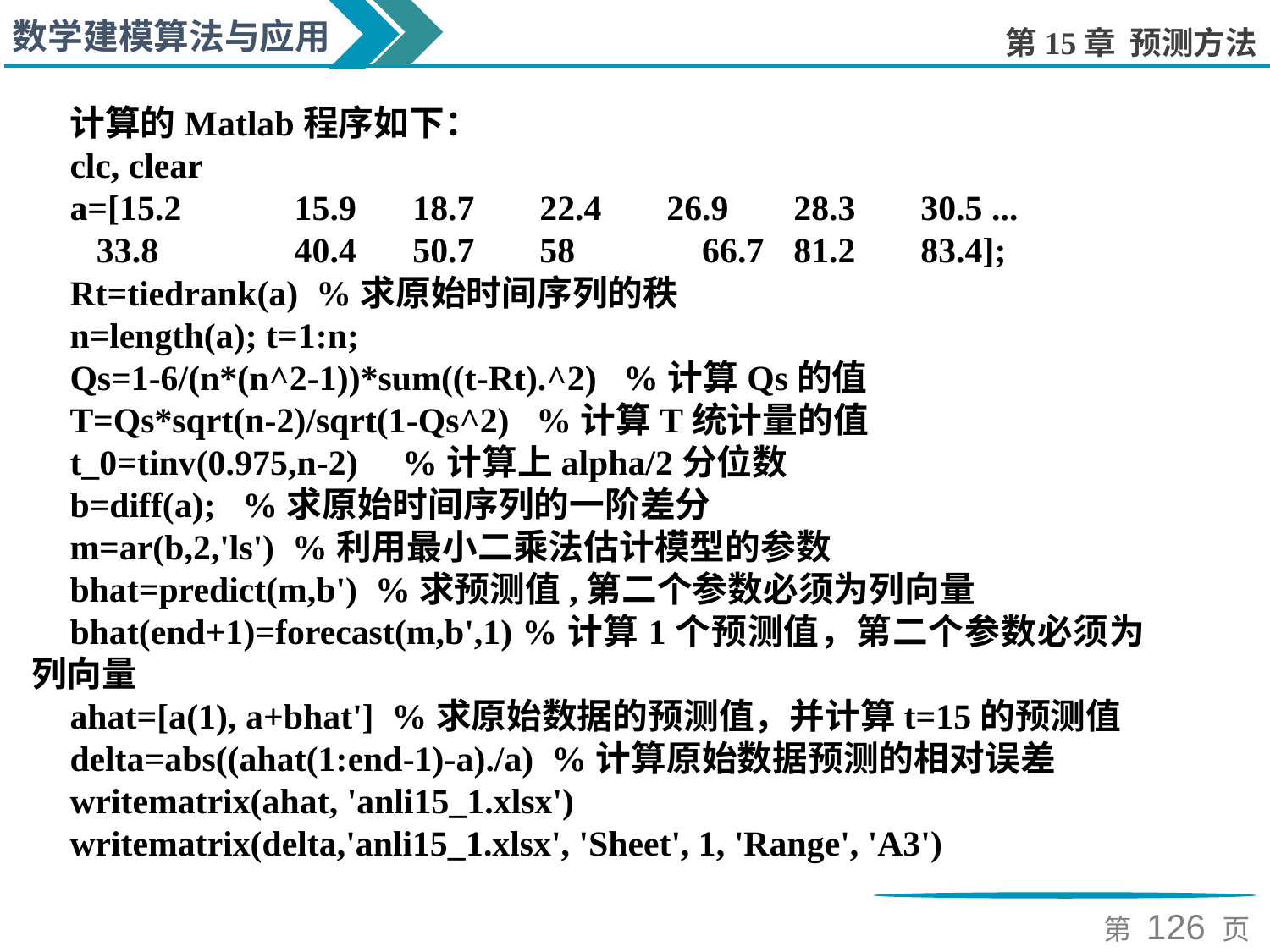

计算的Matlab程序如下：
clc, clear
a=[15.2	 15.9	18.7	22.4	26.9	28.3	30.5 ...
   33.8	 40.4	50.7	58	    66.7	81.2	83.4];
Rt=tiedrank(a)  %求原始时间序列的秩
n=length(a); t=1:n;
Qs=1-6/(n*(n^2-1))*sum((t-Rt).^2)   %计算Qs的值
T=Qs*sqrt(n-2)/sqrt(1-Qs^2)   %计算T统计量的值
t_0=tinv(0.975,n-2)     %计算上alpha/2分位数
b=diff(a);   %求原始时间序列的一阶差分
m=ar(b,2,'ls')  %利用最小二乘法估计模型的参数
bhat=predict(m,b')  %求预测值,第二个参数必须为列向量
bhat(end+1)=forecast(m,b',1) %计算1个预测值，第二个参数必须为列向量
ahat=[a(1), a+bhat']  %求原始数据的预测值，并计算t=15的预测值
delta=abs((ahat(1:end-1)-a)./a)  %计算原始数据预测的相对误差
writematrix(ahat, 'anli15_1.xlsx')
writematrix(delta,'anli15_1.xlsx', 'Sheet', 1, 'Range', 'A3')